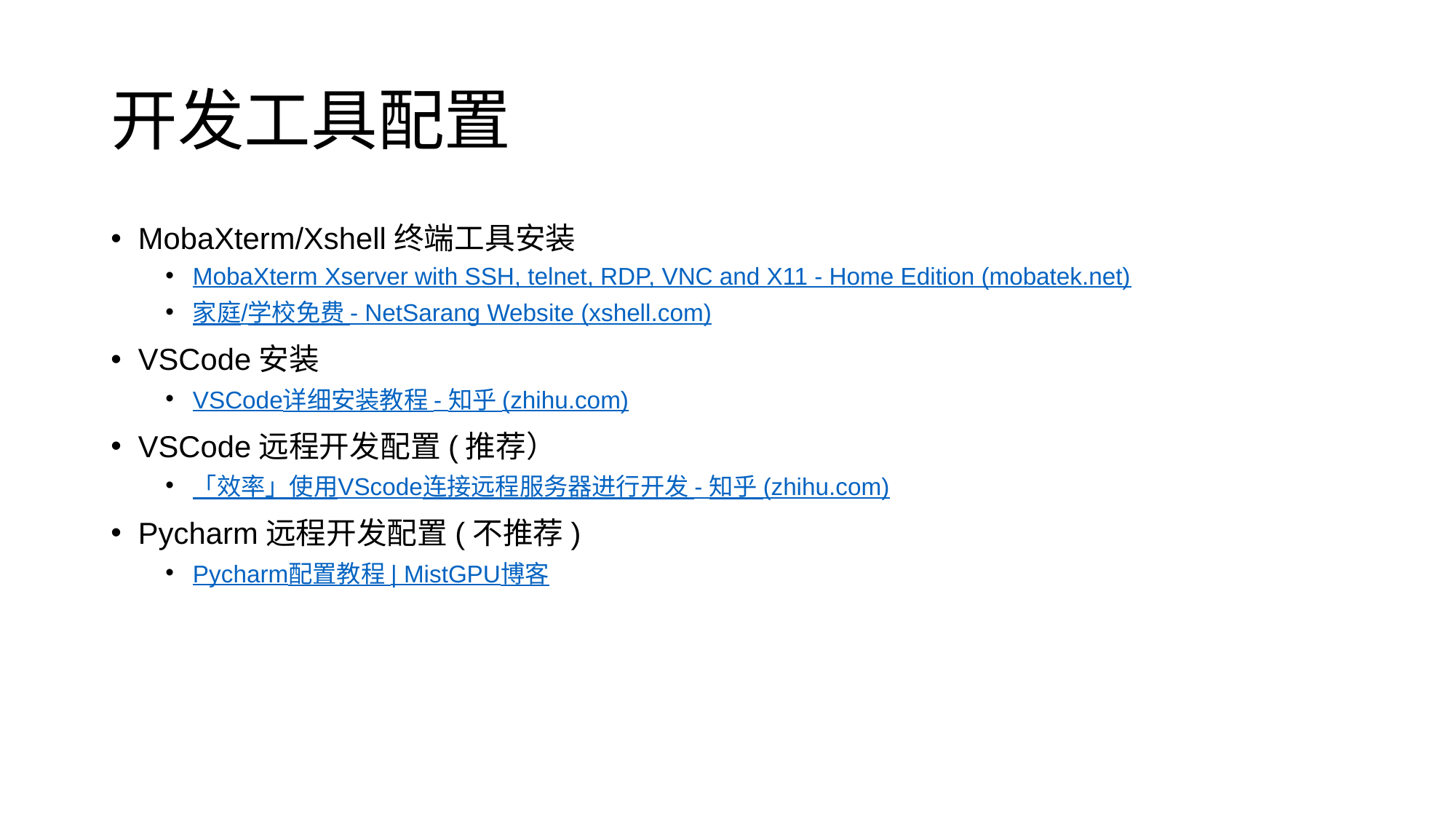

# 开发工具配置
MobaXterm/Xshell终端工具安装
MobaXterm Xserver with SSH, telnet, RDP, VNC and X11 - Home Edition (mobatek.net)
家庭/学校免费 - NetSarang Website (xshell.com)
VSCode安装
VSCode详细安装教程 - 知乎 (zhihu.com)
VSCode远程开发配置(推荐）
「效率」使用VScode连接远程服务器进行开发 - 知乎 (zhihu.com)
Pycharm远程开发配置(不推荐)
Pycharm配置教程 | MistGPU博客